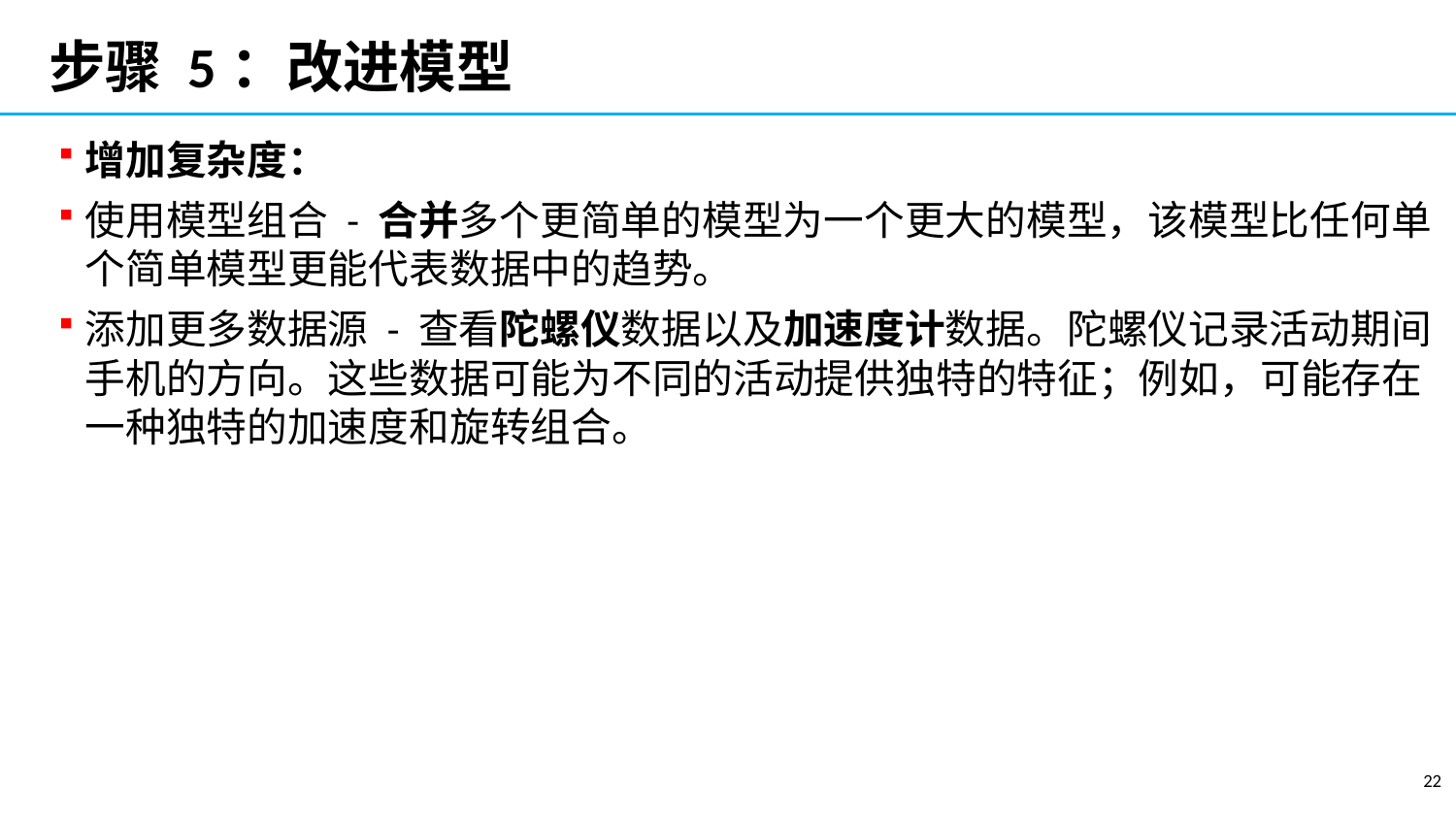

# 步骤 5：改进模型
增加复杂度：
使用模型组合 - 合并多个更简单的模型为一个更大的模型，该模型比任何单个简单模型更能代表数据中的趋势。
添加更多数据源 - 查看陀螺仪数据以及加速度计数据。陀螺仪记录活动期间手机的方向。这些数据可能为不同的活动提供独特的特征；例如，可能存在一种独特的加速度和旋转组合。

22